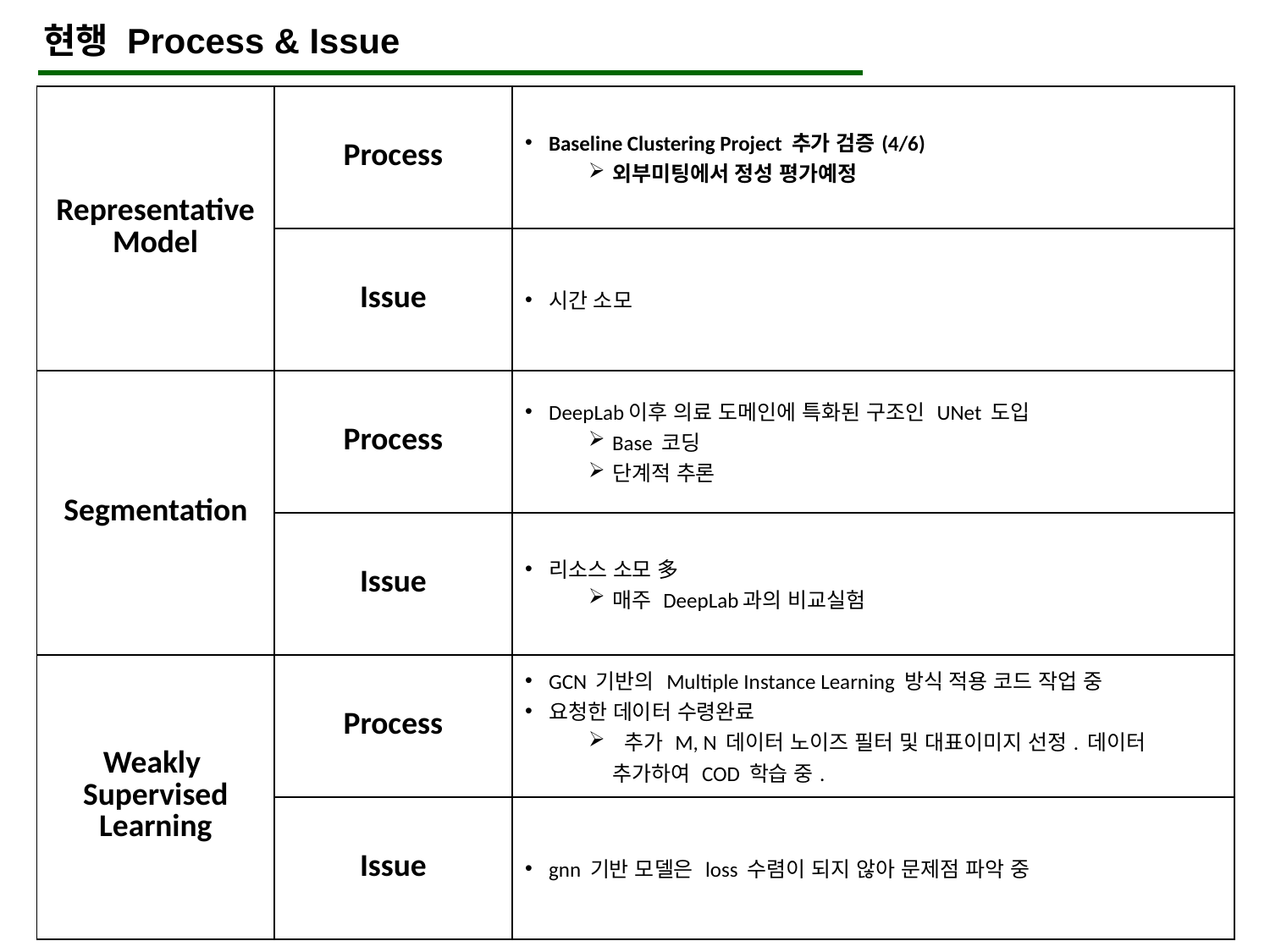

현행 Process & Issue
| Representative Model | Process | Baseline Clustering Project 추가 검증(4/6) 외부미팅에서 정성 평가예정 |
| --- | --- | --- |
|  | Issue | 시간 소모 |
| Segmentation | Process | DeepLab이후 의료 도메인에 특화된 구조인 UNet 도입 Base 코딩 단계적 추론 |
|  | Issue | 리소스 소모 多 매주 DeepLab과의 비교실험 |
| Weakly Supervised Learning | Process | GCN 기반의 Multiple Instance Learning 방식 적용 코드 작업 중 요청한 데이터 수령완료 추가 M, N 데이터 노이즈 필터 및 대표이미지 선정. 데이터 추가하여 COD 학습 중. |
|  | Issue | gnn 기반 모델은 loss 수렴이 되지 않아 문제점 파악 중 |